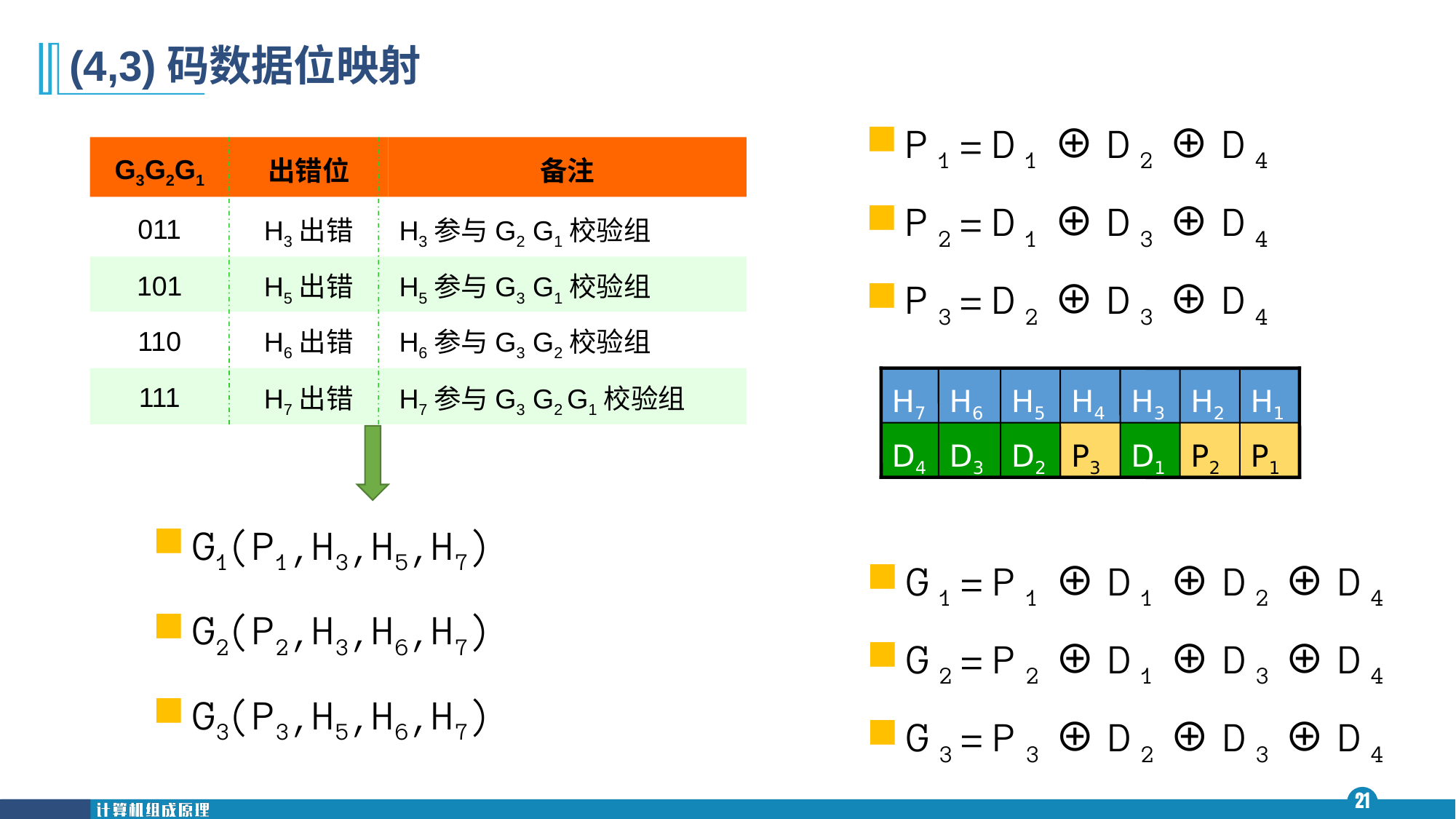

# (4,3)码数据位映射
P1=D1⊕D2⊕D4
P2=D1⊕D3⊕D4
P3=D2⊕D3⊕D4
G3G2G1
出错位
备注
011
H3出错
H3参与G2 G1校验组
101
H5出错
H5参与G3 G1校验组
110
H6出错
H6参与G3 G2校验组
111
H7出错
H7参与G3 G2 G1校验组

H7

H6
H5
H4
H3
H2
H1

D4
D3
D2
P3
D1
P2
P1

G1(P1,H3,H5,H7)
G2(P2,H3,H6,H7)
G3(P3,H5,H6,H7)

G1=P1⊕D1⊕D2⊕D4
G2=P2⊕D1⊕D3⊕D4
G3=P3⊕D2⊕D3⊕D4